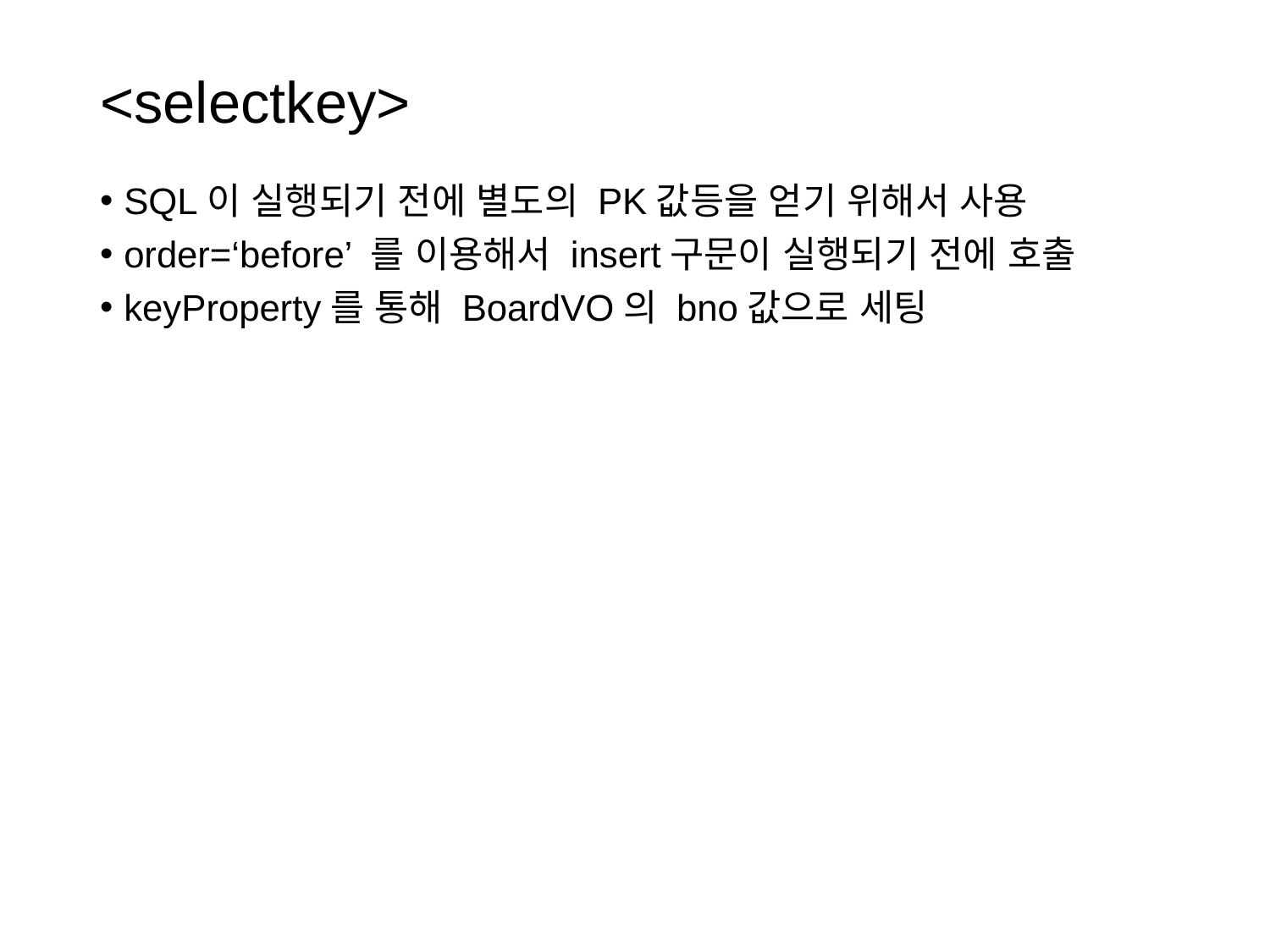

# <selectkey>
SQL이 실행되기 전에 별도의 PK값등을 얻기 위해서 사용
order=‘before’ 를 이용해서 insert구문이 실행되기 전에 호출
keyProperty를 통해 BoardVO의 bno값으로 세팅